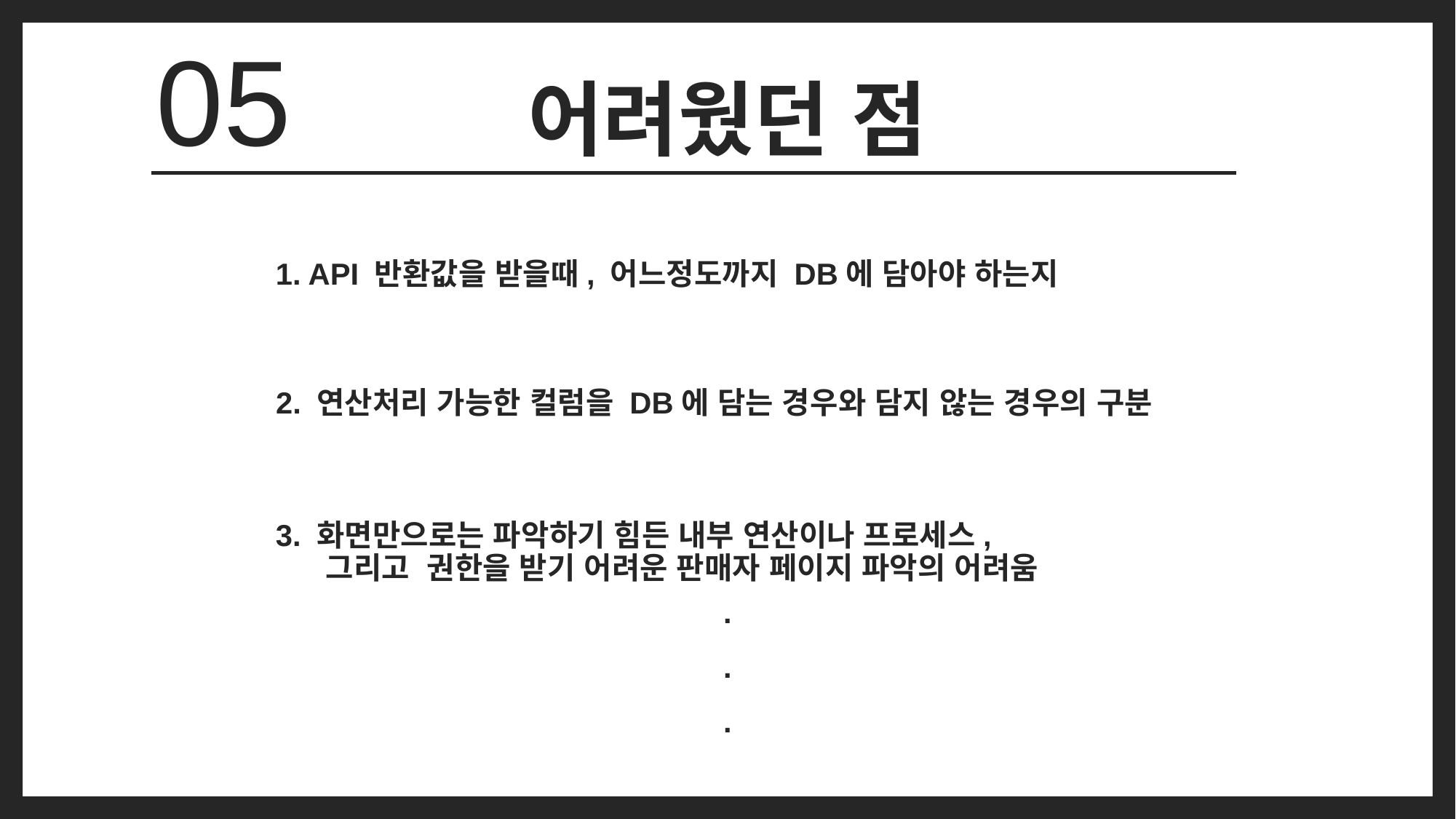

05
# 어려웠던 점

1. API 반환값을 받을때, 어느정도까지 DB에 담아야 하는지
2. 연산처리 가능한 컬럼을 DB에 담는 경우와 담지 않는 경우의 구분
3. 화면만으로는 파악하기 힘든 내부 연산이나 프로세스,
     그리고  권한을 받기 어려운 판매자 페이지 파악의 어려움
.
.
.